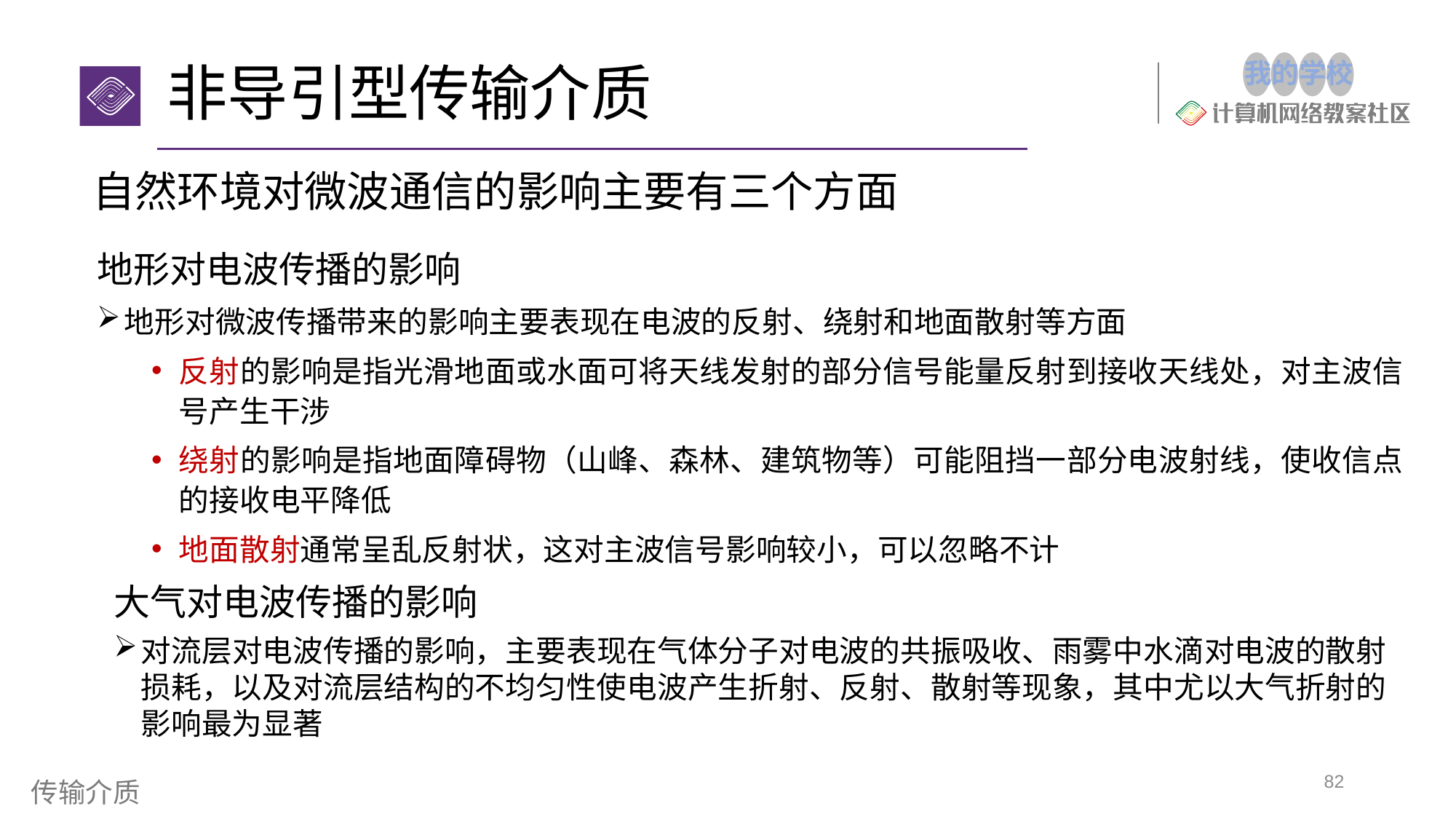

# 非导引型传输介质
自然环境对微波通信的影响主要有三个方面
地形对电波传播的影响
地形对微波传播带来的影响主要表现在电波的反射、绕射和地面散射等方面
反射的影响是指光滑地面或水面可将天线发射的部分信号能量反射到接收天线处，对主波信号产生干涉
绕射的影响是指地面障碍物（山峰、森林、建筑物等）可能阻挡一部分电波射线，使收信点的接收电平降低
地面散射通常呈乱反射状，这对主波信号影响较小，可以忽略不计
大气对电波传播的影响
对流层对电波传播的影响，主要表现在气体分子对电波的共振吸收、雨雾中水滴对电波的散射损耗，以及对流层结构的不均匀性使电波产生折射、反射、散射等现象，其中尤以大气折射的影响最为显著

82
传输介质